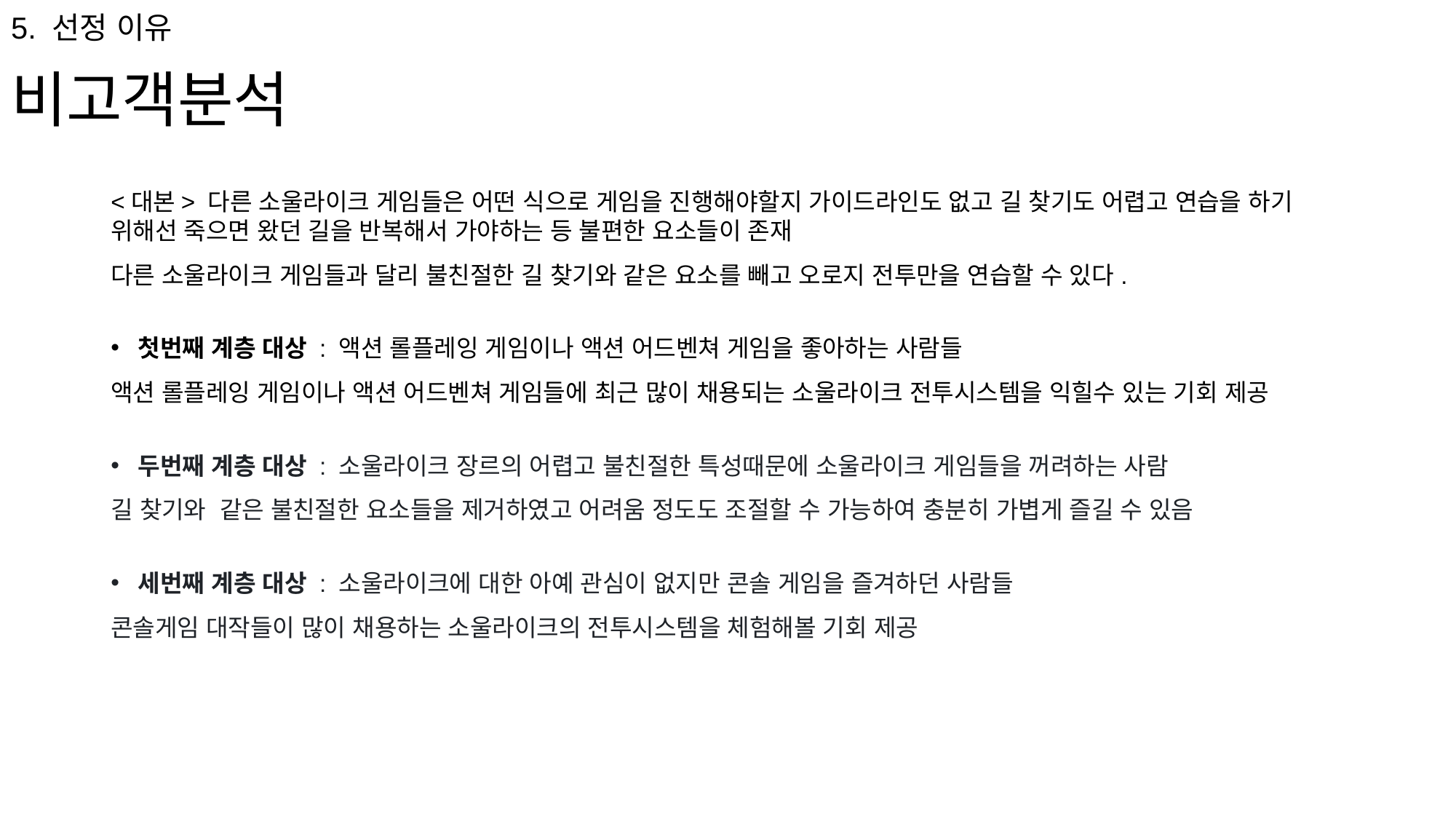

5. 선정 이유
비고객분석
<대본> 다른 소울라이크 게임들은 어떤 식으로 게임을 진행해야할지 가이드라인도 없고 길 찾기도 어렵고 연습을 하기 위해선 죽으면 왔던 길을 반복해서 가야하는 등 불편한 요소들이 존재
다른 소울라이크 게임들과 달리 불친절한 길 찾기와 같은 요소를 빼고 오로지 전투만을 연습할 수 있다.
첫번째 계층 대상 : 액션 롤플레잉 게임이나 액션 어드벤쳐 게임을 좋아하는 사람들
액션 롤플레잉 게임이나 액션 어드벤쳐 게임들에 최근 많이 채용되는 소울라이크 전투시스템을 익힐수 있는 기회 제공
두번째 계층 대상 : 소울라이크 장르의 어렵고 불친절한 특성때문에 소울라이크 게임들을 꺼려하는 사람
길 찾기와  같은 불친절한 요소들을 제거하였고 어려움 정도도 조절할 수 가능하여 충분히 가볍게 즐길 수 있음
세번째 계층 대상 : 소울라이크에 대한 아예 관심이 없지만 콘솔 게임을 즐겨하던 사람들
콘솔게임 대작들이 많이 채용하는 소울라이크의 전투시스템을 체험해볼 기회 제공